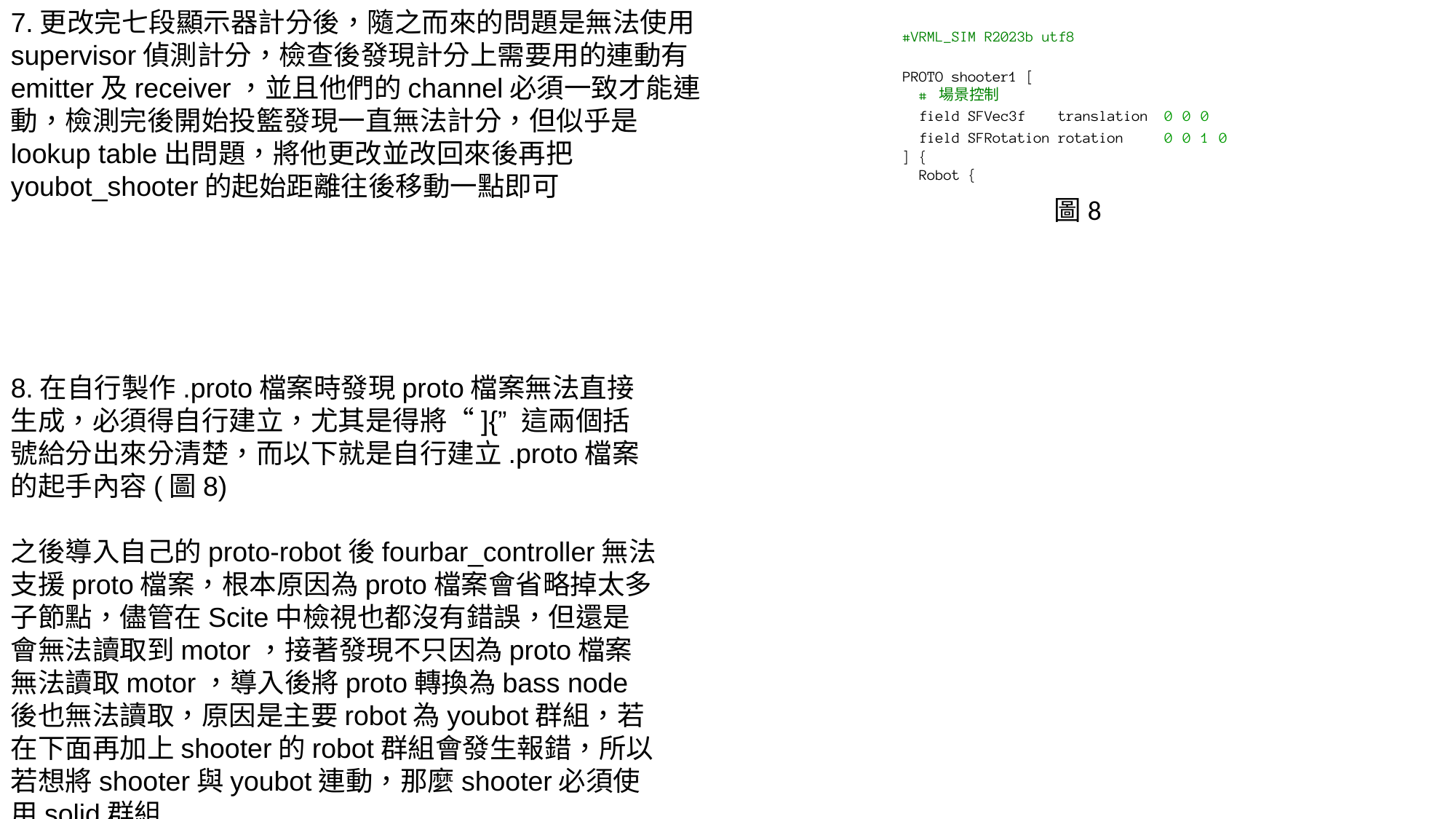

7.更改完七段顯示器計分後，隨之而來的問題是無法使用supervisor偵測計分，檢查後發現計分上需要用的連動有emitter及receiver，並且他們的channel必須一致才能連動，檢測完後開始投籃發現一直無法計分，但似乎是lookup table出問題，將他更改並改回來後再把youbot_shooter的起始距離往後移動一點即可
#VRML_SIM R2023b utf8

PROTO shooter1 [
  # 場景控制
  field SFVec3f    translation  0 0 0
  field SFRotation rotation     0 0 1 0
] {
  Robot {
圖8
8.在自行製作.proto檔案時發現proto檔案無法直接生成，必須得自行建立，尤其是得將“]{” 這兩個括號給分出來分清楚，而以下就是自行建立.proto檔案的起手內容(圖8)

之後導入自己的proto-robot後fourbar_controller無法支援proto檔案，根本原因為proto檔案會省略掉太多子節點，儘管在Scite中檢視也都沒有錯誤，但還是會無法讀取到motor，接著發現不只因為proto檔案無法讀取motor，導入後將proto轉換為bass node後也無法讀取，原因是主要robot為youbot群組，若在下面再加上shooter的robot群組會發生報錯，所以若想將shooter與youbot連動，那麼shooter必須使用solid群組